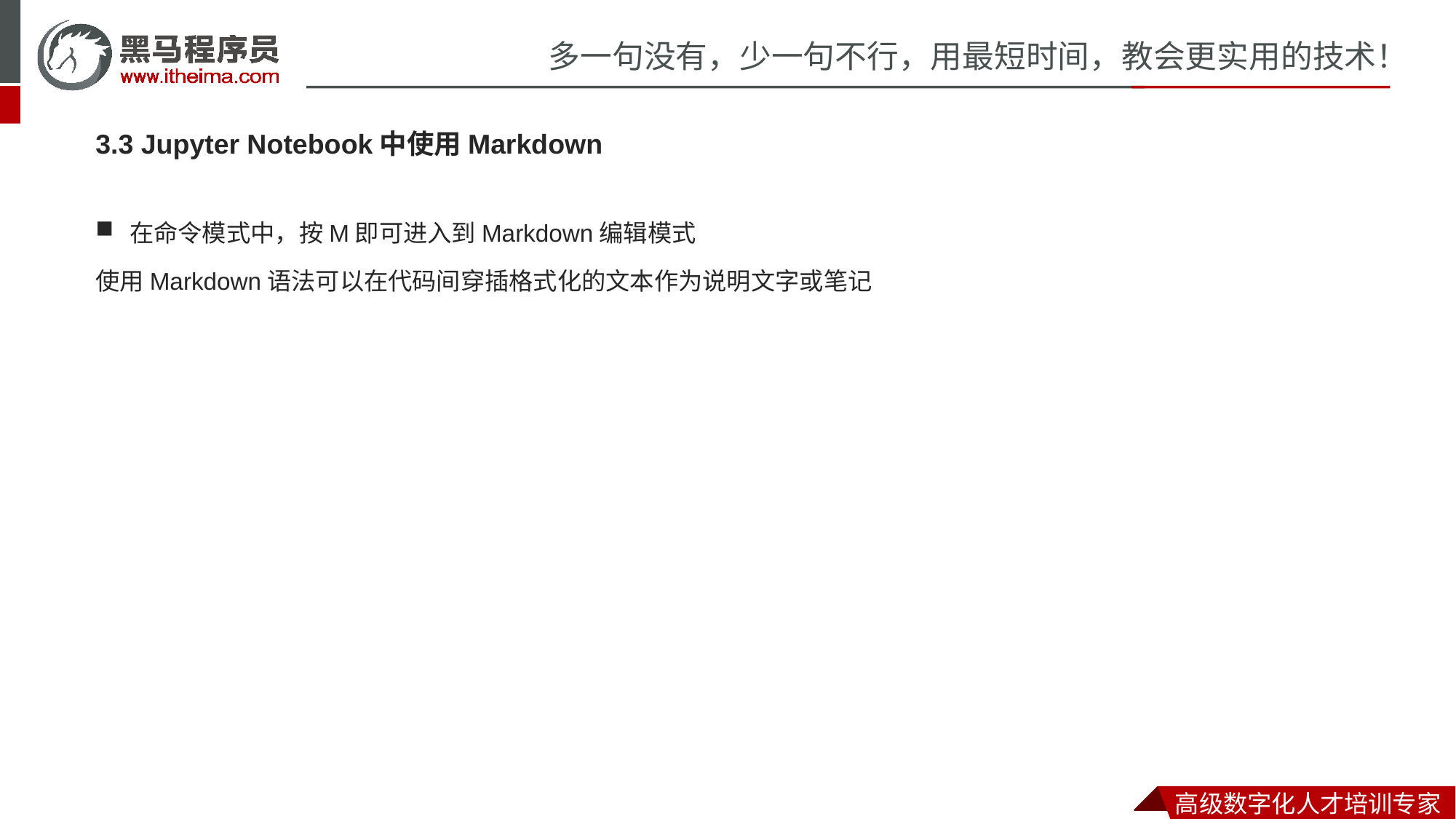

3.3 Jupyter Notebook中使用Markdown
在命令模式中，按M即可进入到Markdown编辑模式
使用Markdown语法可以在代码间穿插格式化的文本作为说明文字或笔记